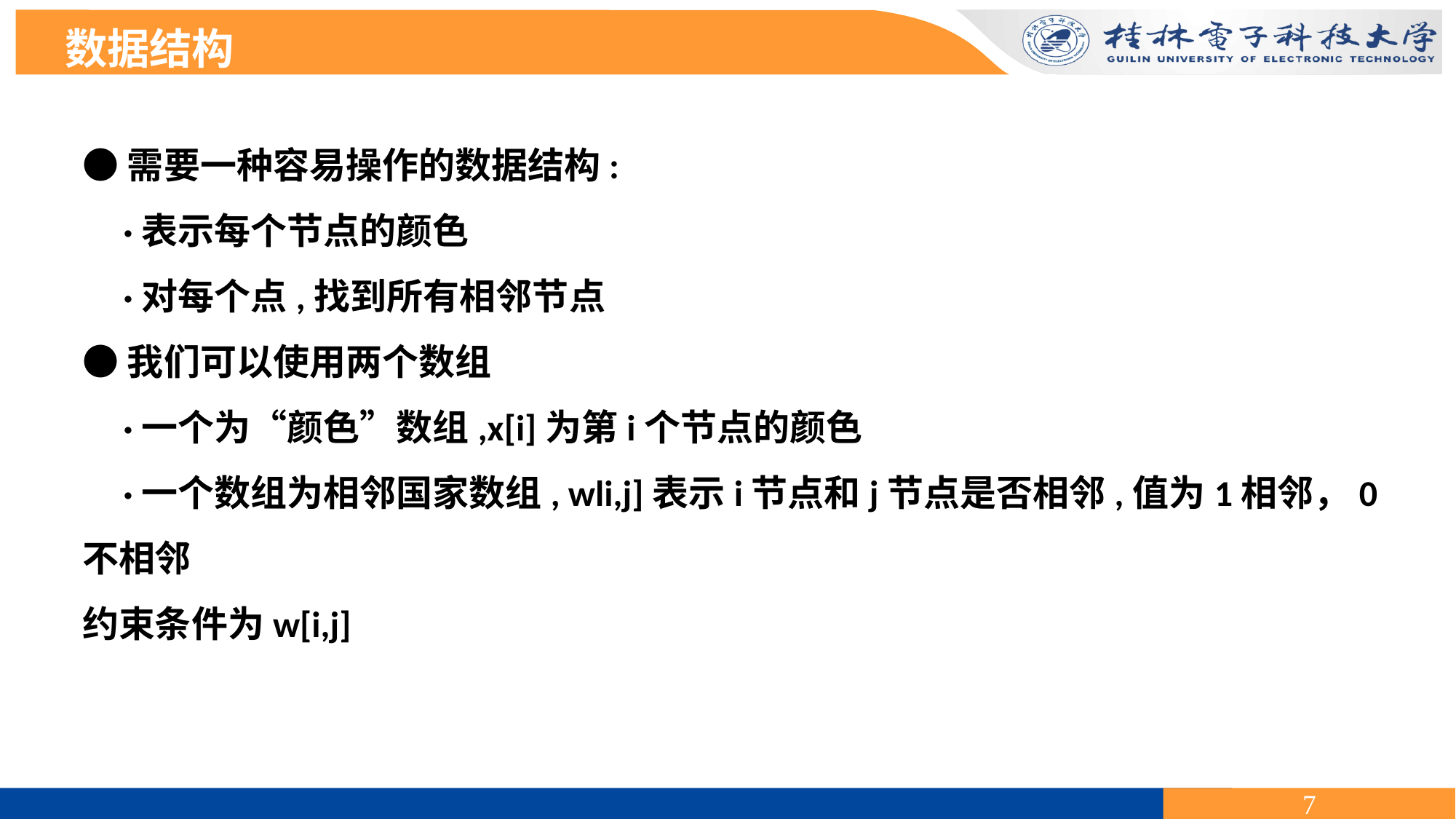

数据结构
●需要一种容易操作的数据结构:
     ·表示每个节点的颜色
     ·对每个点,找到所有相邻节点
●我们可以使用两个数组
     ·一个为“颜色”数组,x[i]为第i个节点的颜色
     ·一个数组为相邻国家数组, wli,j]表示i节点和j节点是否相邻,值为1相邻，0不相邻
约束条件为w[i,j]